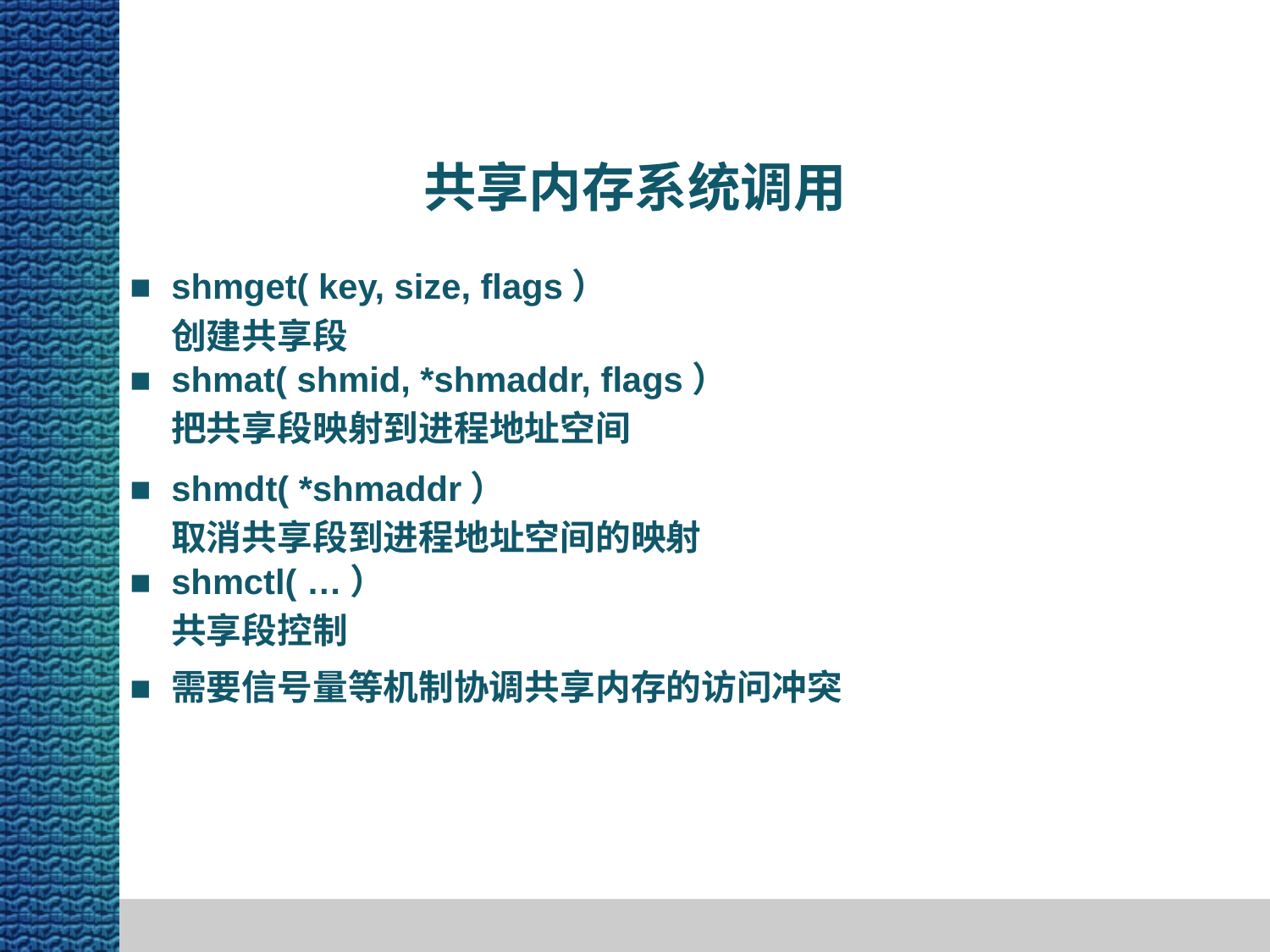

共享内存系统调用
■
shmget( key, size, flags）
创建共享段
■
shmat( shmid, *shmaddr, flags）
把共享段映射到进程地址空间
■
shmdt( *shmaddr）
取消共享段到进程地址空间的映射
■
shmctl( …）
共享段控制
■
需要信号量等机制协调共享内存的访问冲突